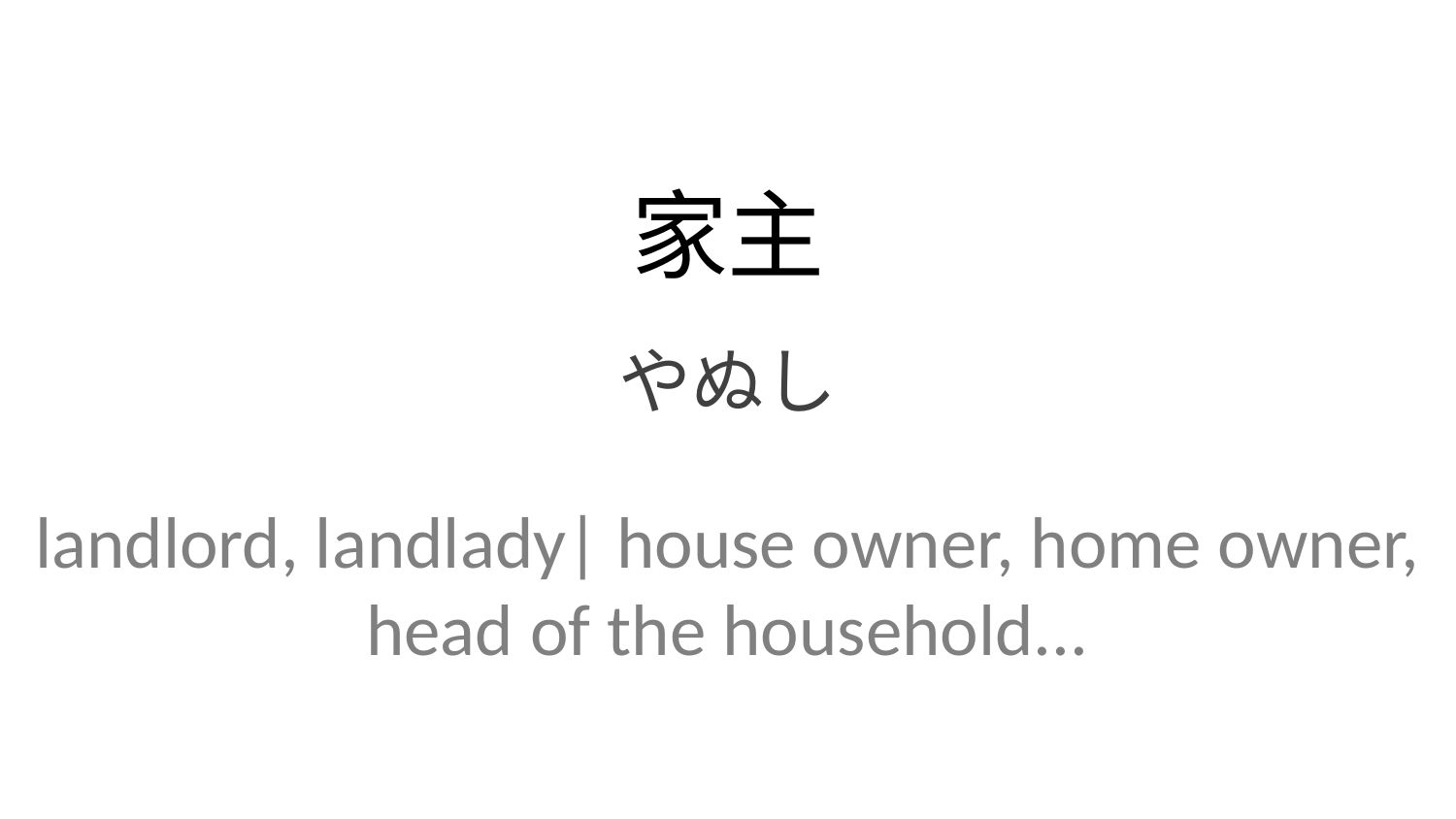

家主

やぬし
landlord, landlady| house owner, home owner, head of the household...